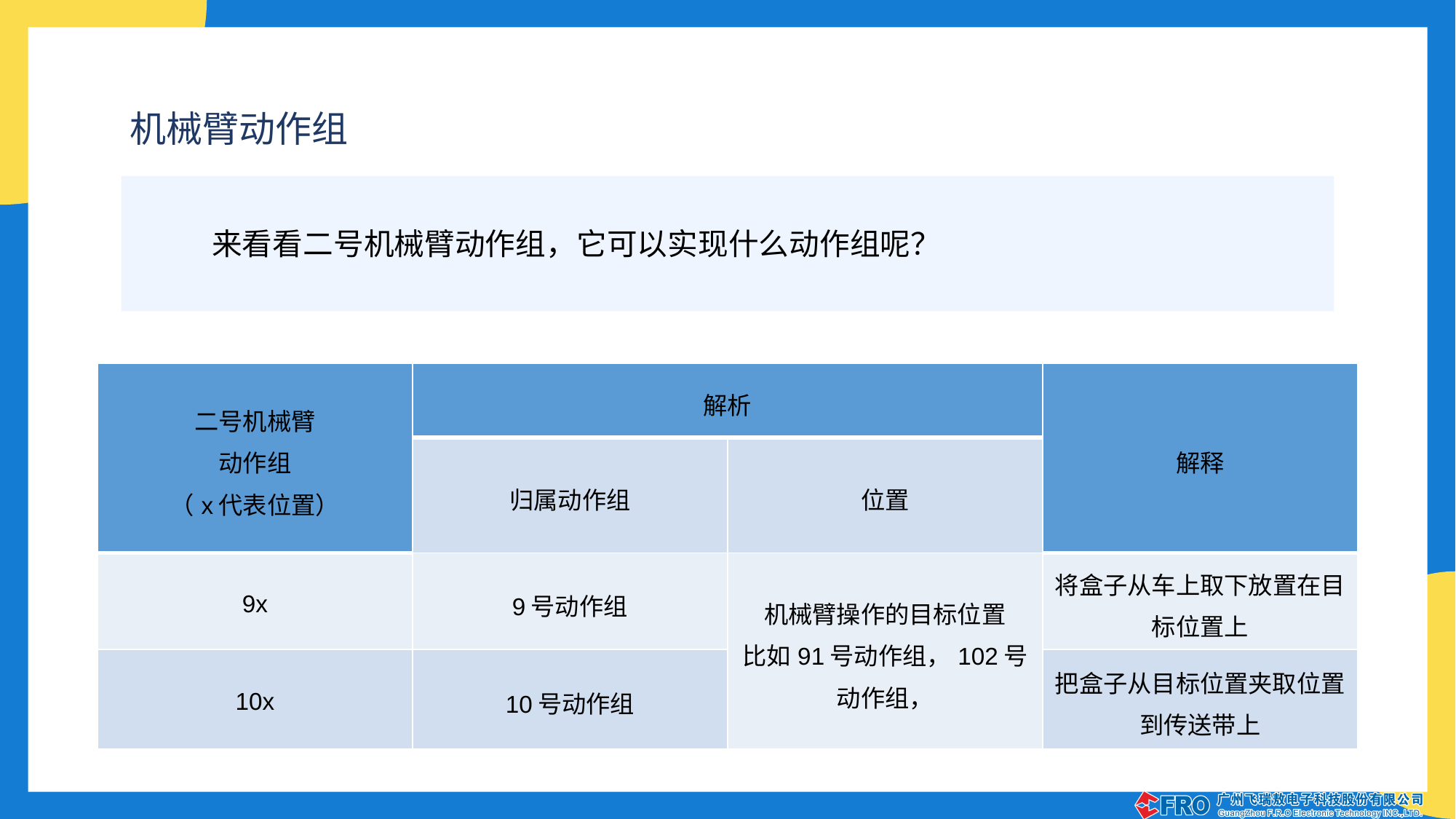

机械臂动作组
来看看二号机械臂动作组，它可以实现什么动作组呢？
| 二号机械臂 动作组 （x代表位置） | 解析 |  | 解释 |
| --- | --- | --- | --- |
|  | 归属动作组 | 位置 |  |
| 9x | 9号动作组 | 机械臂操作的目标位置 比如91号动作组，102号动作组， | 将盒子从车上取下放置在目标位置上 |
| 10x | 10号动作组 |  | 把盒子从目标位置夹取位置到传送带上 |